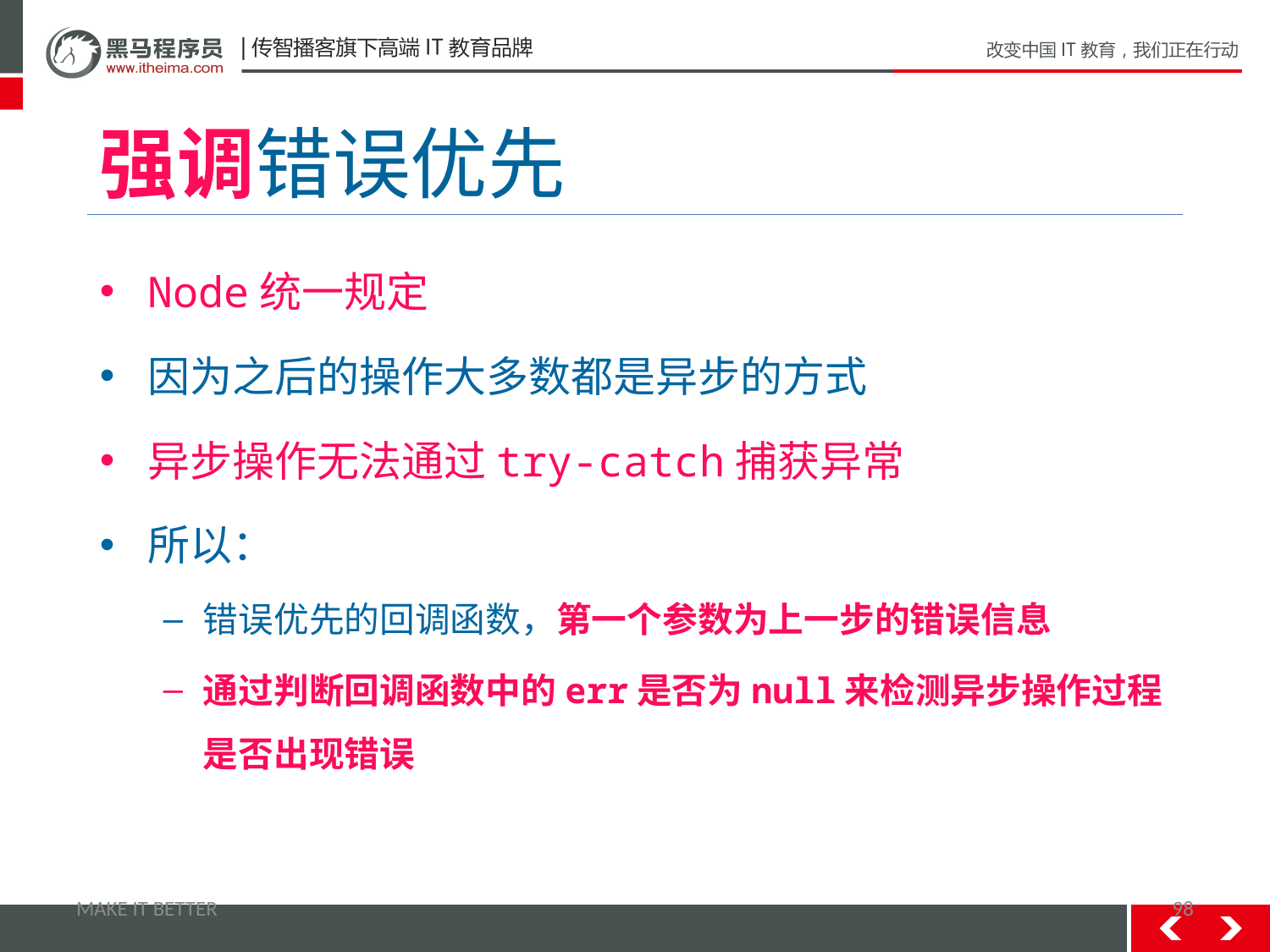

# 强调错误优先
Node统一规定
因为之后的操作大多数都是异步的方式
异步操作无法通过try-catch捕获异常
所以：
错误优先的回调函数，第一个参数为上一步的错误信息
通过判断回调函数中的err是否为null来检测异步操作过程是否出现错误
MAKE IT BETTER
98